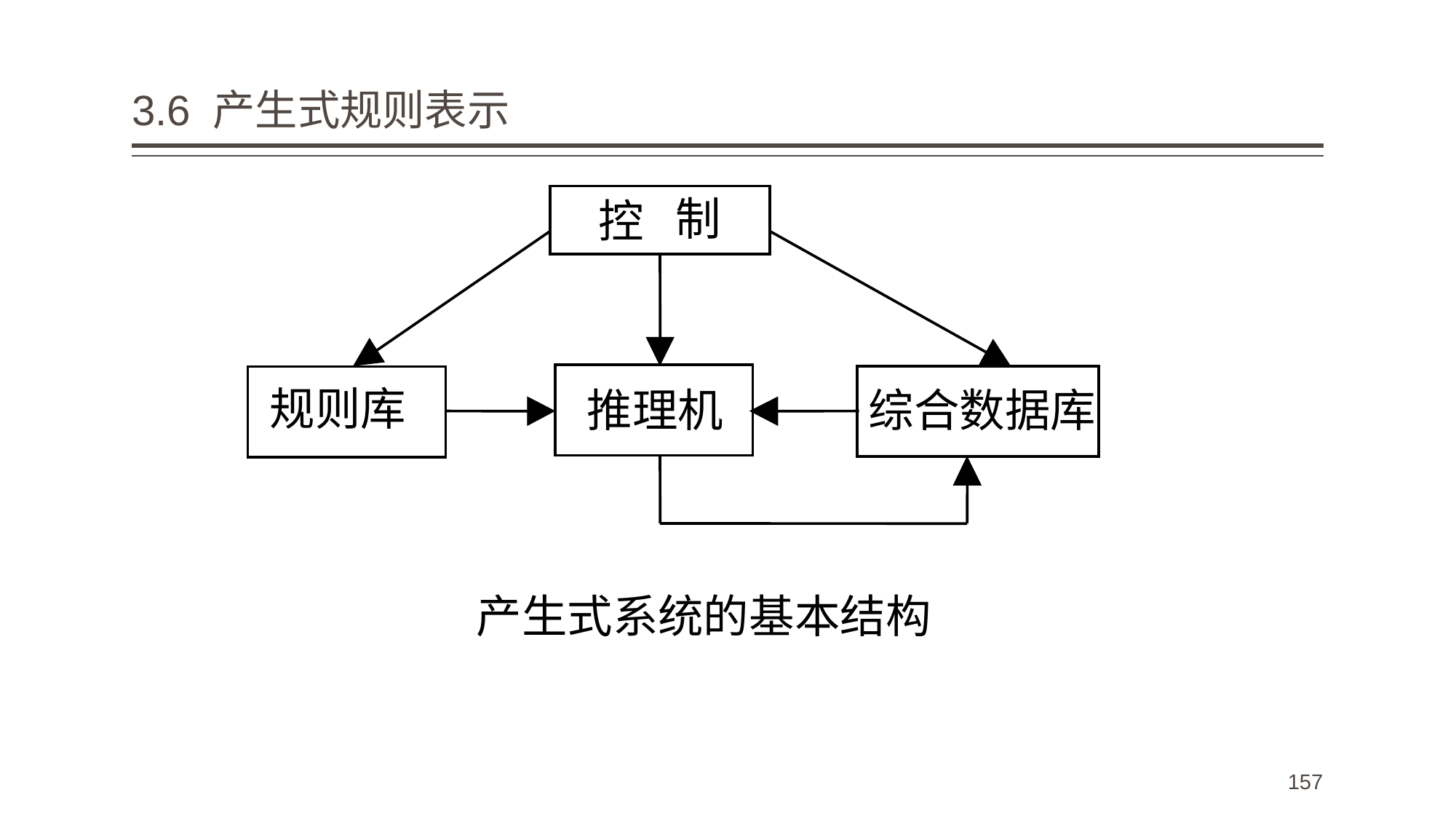

# 3.6 产生式规则表示

制
控

规则库
推理机
综合数据库

产生式系统的基本结构

157